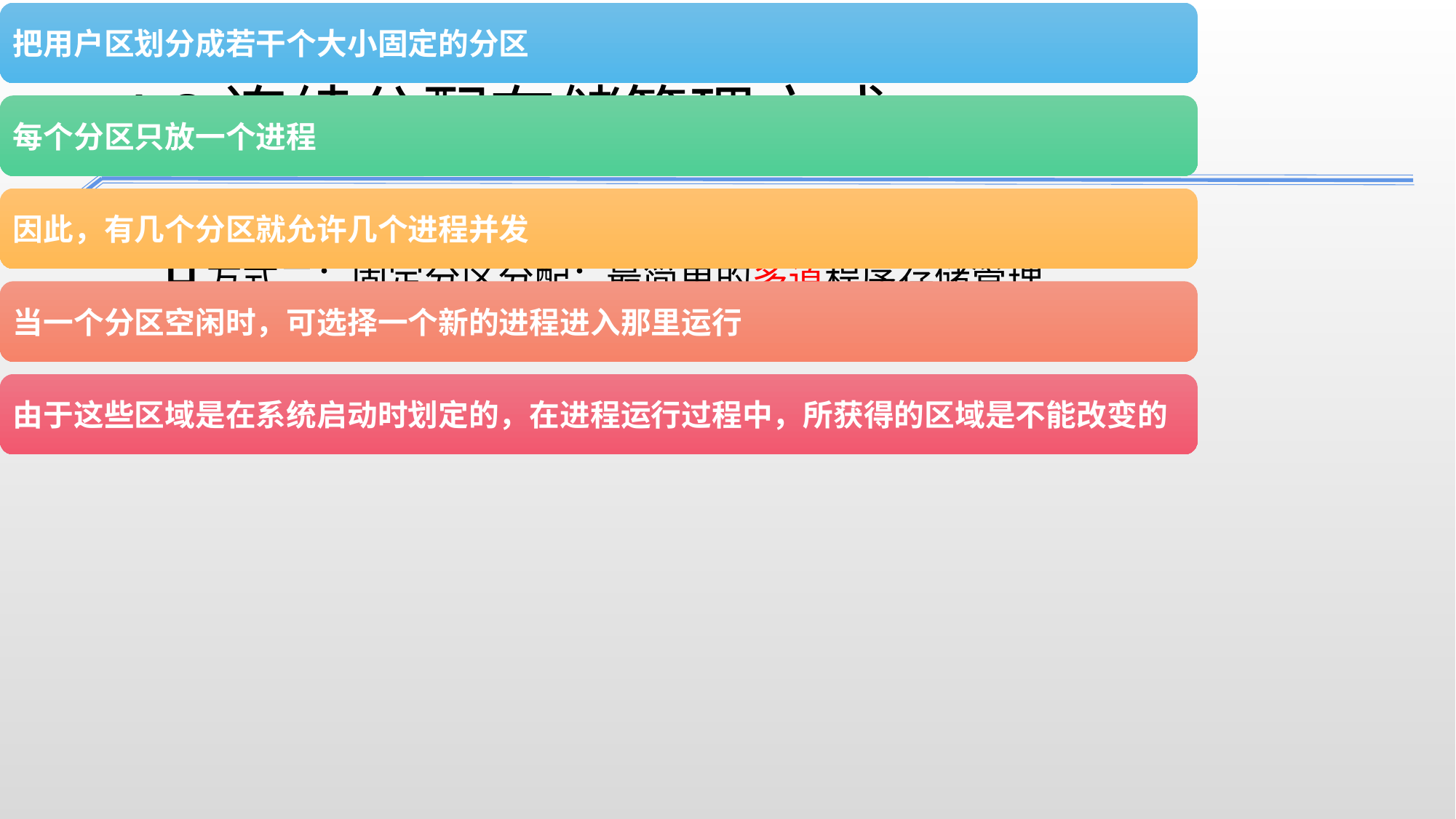

4.3连续分配存储管理方式

方式二：固定分区分配：最简单的多道程序存储管理
把用户区划分成若干个大小固定的分区
每个分区只放一个进程
因此，有几个分区就允许几个进程并发
当一个分区空闲时，可选择一个新的进程进入那里运行
由于这些区域是在系统启动时划定的，在进程运行过程中，所获得的区域是不能改变的